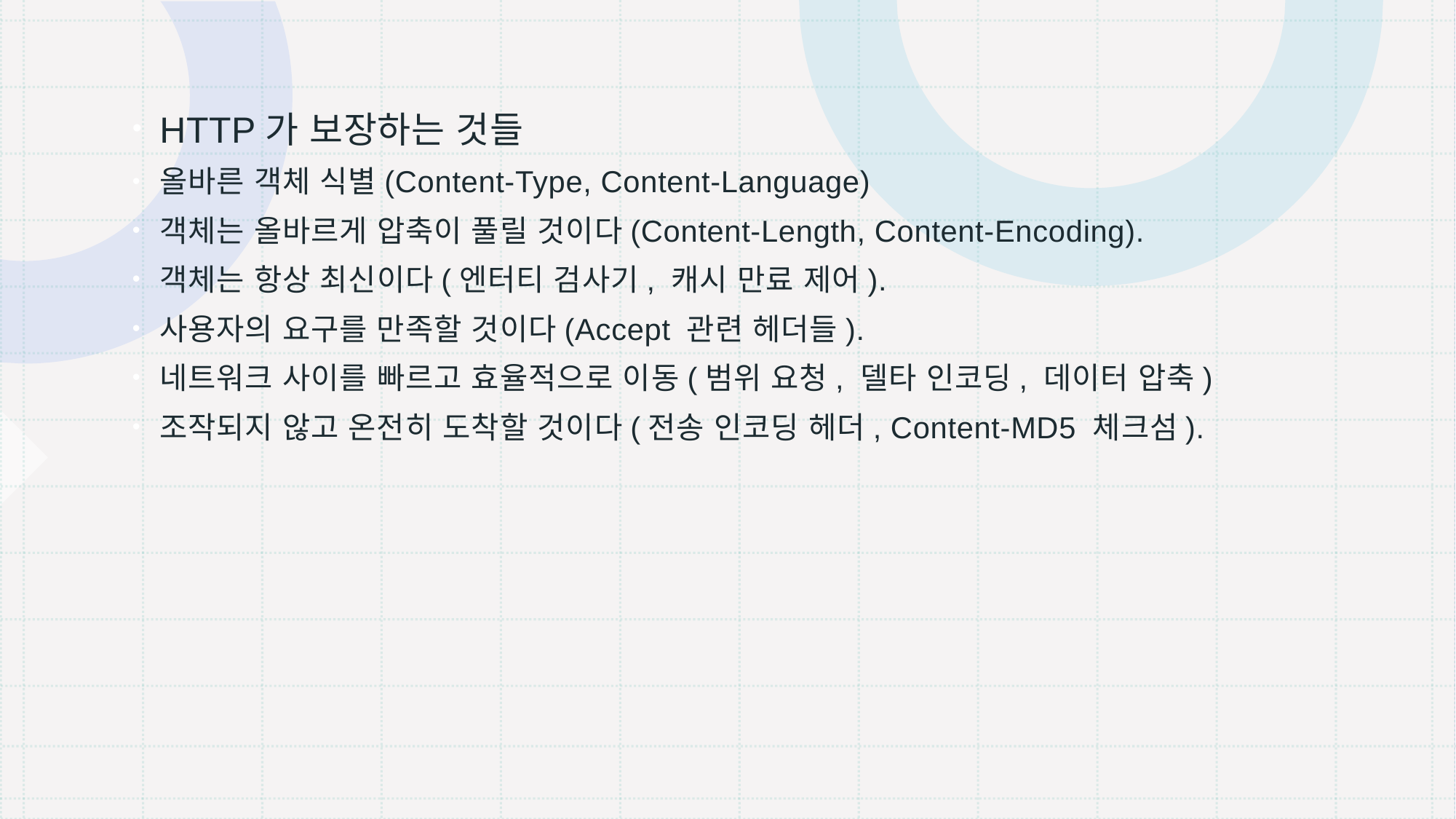

HTTP가 보장하는 것들
올바른 객체 식별(Content-Type, Content-Language)
객체는 올바르게 압축이 풀릴 것이다(Content-Length, Content-Encoding).
객체는 항상 최신이다(엔터티 검사기, 캐시 만료 제어).
사용자의 요구를 만족할 것이다(Accept 관련 헤더들).
네트워크 사이를 빠르고 효율적으로 이동(범위 요청, 델타 인코딩, 데이터 압축)
조작되지 않고 온전히 도착할 것이다(전송 인코딩 헤더, Content-MD5 체크섬).